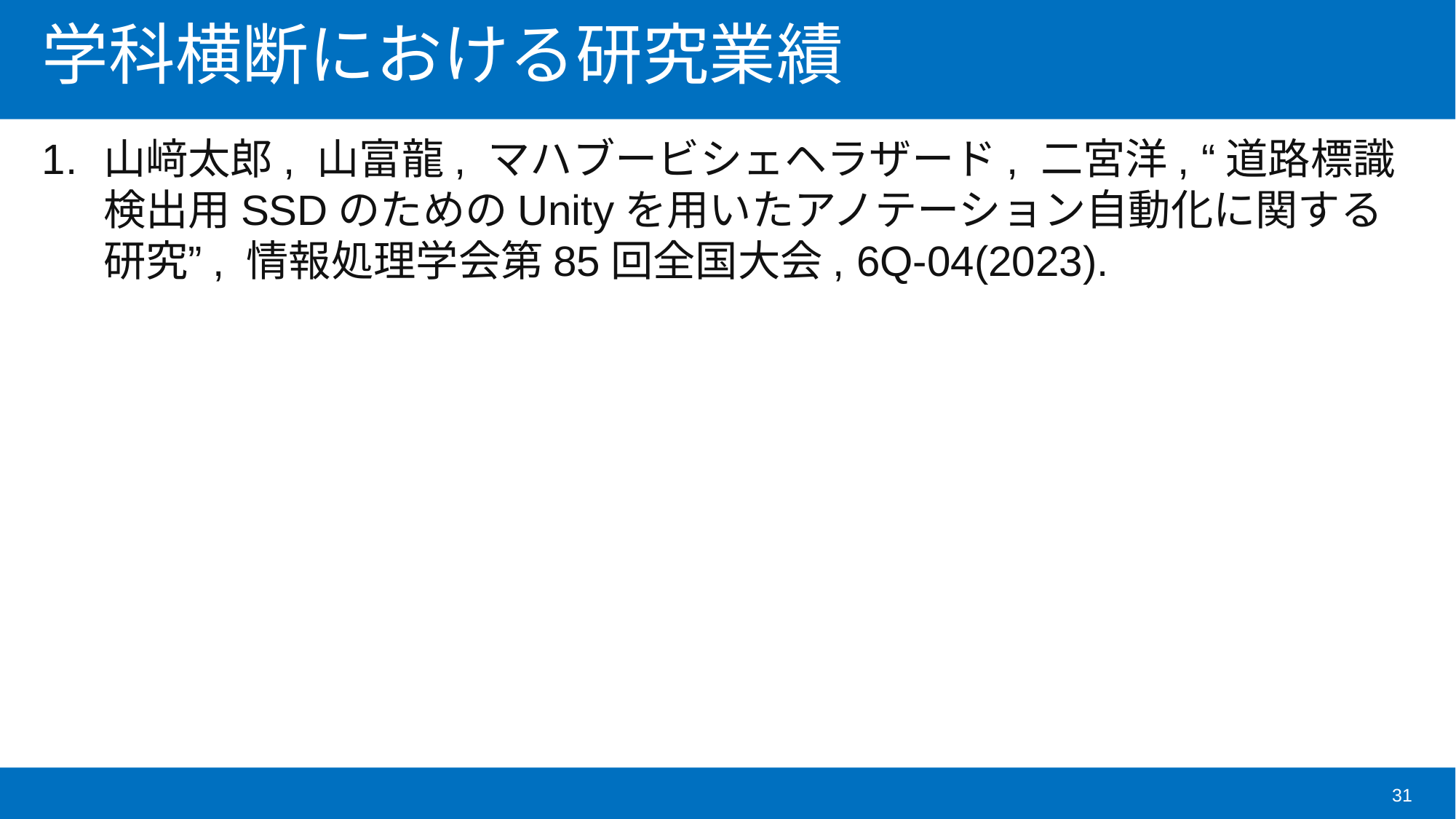

# 学科横断における研究業績
山﨑太郎, 山富龍, マハブービシェヘラザード, 二宮洋, “道路標識検出用SSDのためのUnityを用いたアノテーション自動化に関する研究”, 情報処理学会第85回全国大会, 6Q-04(2023).
31